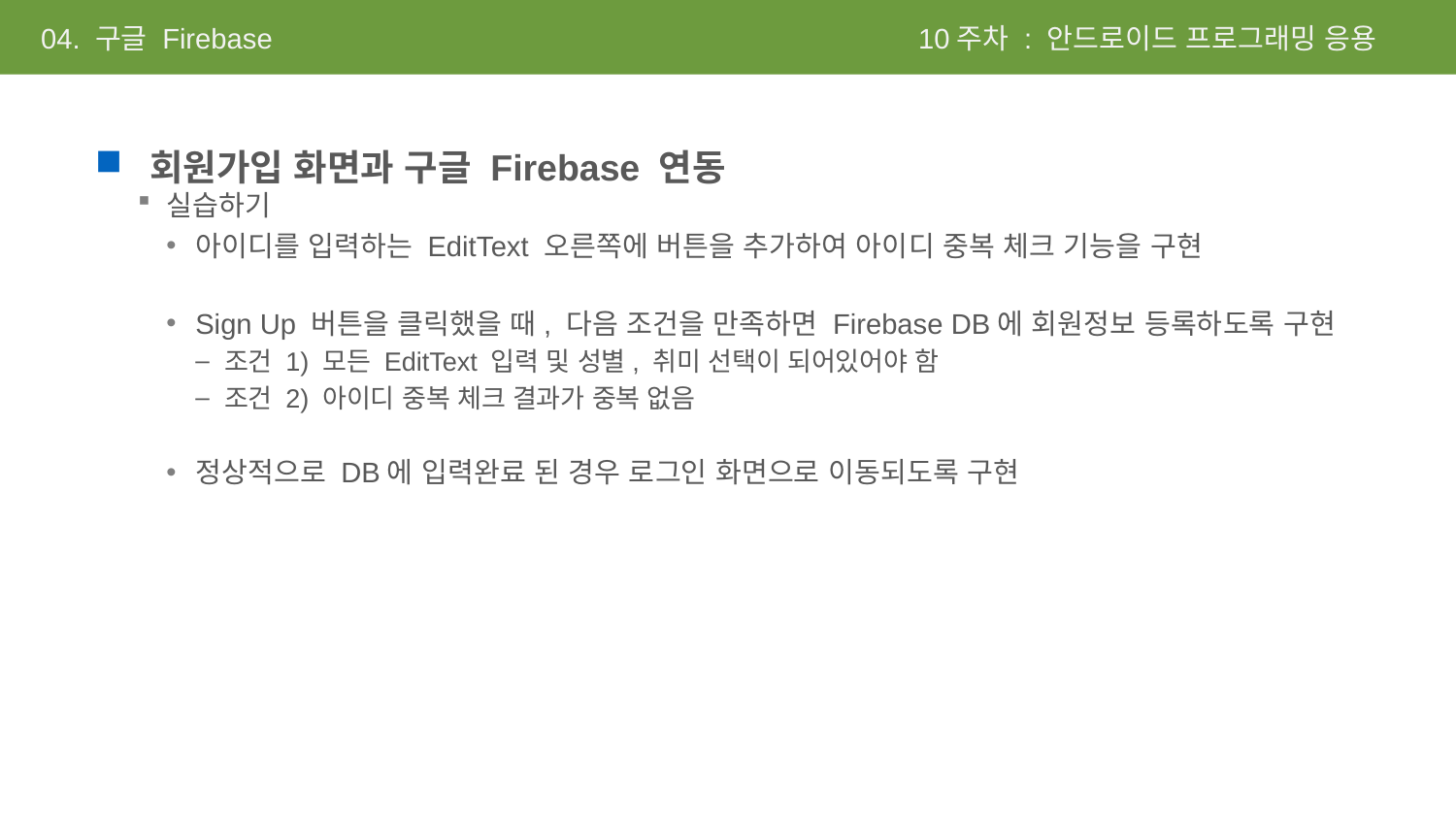

10주차 : 안드로이드 프로그래밍 응용
04. 구글 Firebase
회원가입 화면과 구글 Firebase 연동
실습하기
아이디를 입력하는 EditText 오른쪽에 버튼을 추가하여 아이디 중복 체크 기능을 구현

Sign Up 버튼을 클릭했을 때, 다음 조건을 만족하면 Firebase DB에 회원정보 등록하도록 구현
조건 1) 모든 EditText 입력 및 성별, 취미 선택이 되어있어야 함
조건 2) 아이디 중복 체크 결과가 중복 없음

정상적으로 DB에 입력완료 된 경우 로그인 화면으로 이동되도록 구현